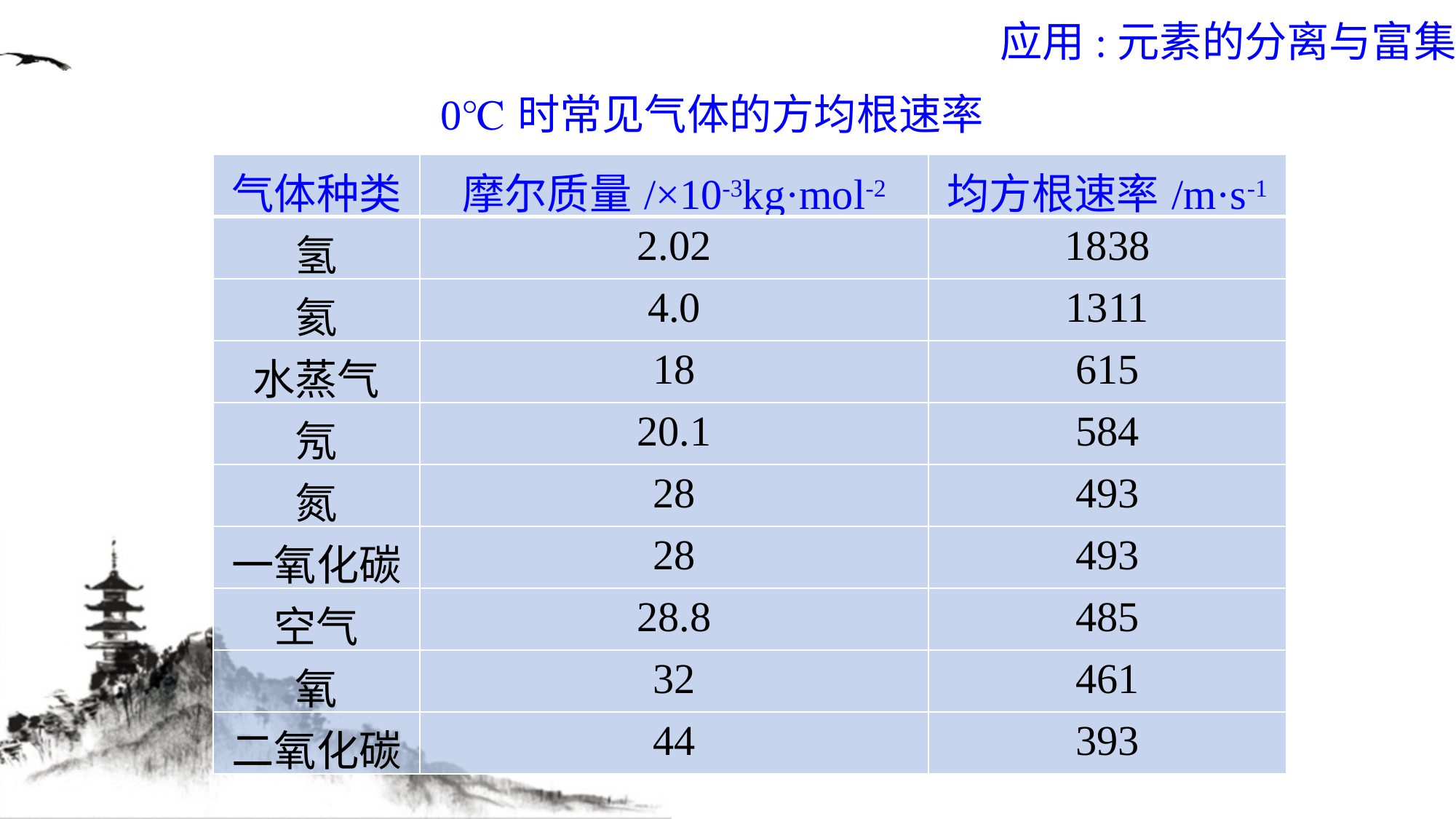

应用:元素的分离与富集
0℃时常见气体的方均根速率
| 气体种类 | 摩尔质量/×10-3kg·mol-2 | 均方根速率/m·s-1 |
| --- | --- | --- |
| 氢 | 2.02 | 1838 |
| 氦 | 4.0 | 1311 |
| 水蒸气 | 18 | 615 |
| 氖 | 20.1 | 584 |
| 氮 | 28 | 493 |
| 一氧化碳 | 28 | 493 |
| 空气 | 28.8 | 485 |
| 氧 | 32 | 461 |
| 二氧化碳 | 44 | 393 |